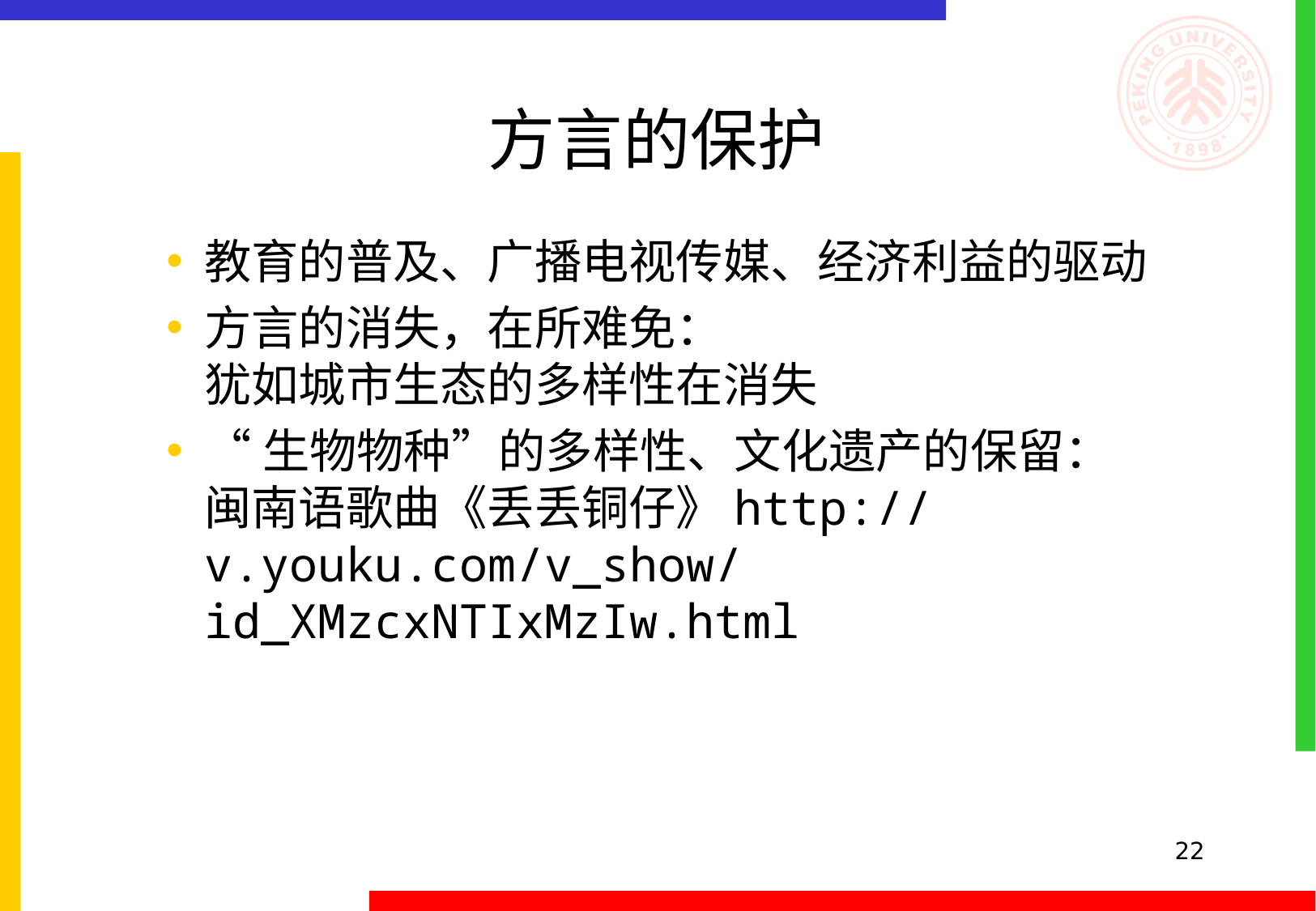

# 方言的保护
教育的普及、广播电视传媒、经济利益的驱动
方言的消失，在所难免：
犹如城市生态的多样性在消失
“生物物种”的多样性、文化遗产的保留：
闽南语歌曲《丢丢铜仔》http://v.youku.com/v_show/id_XMzcxNTIxMzIw.html

22